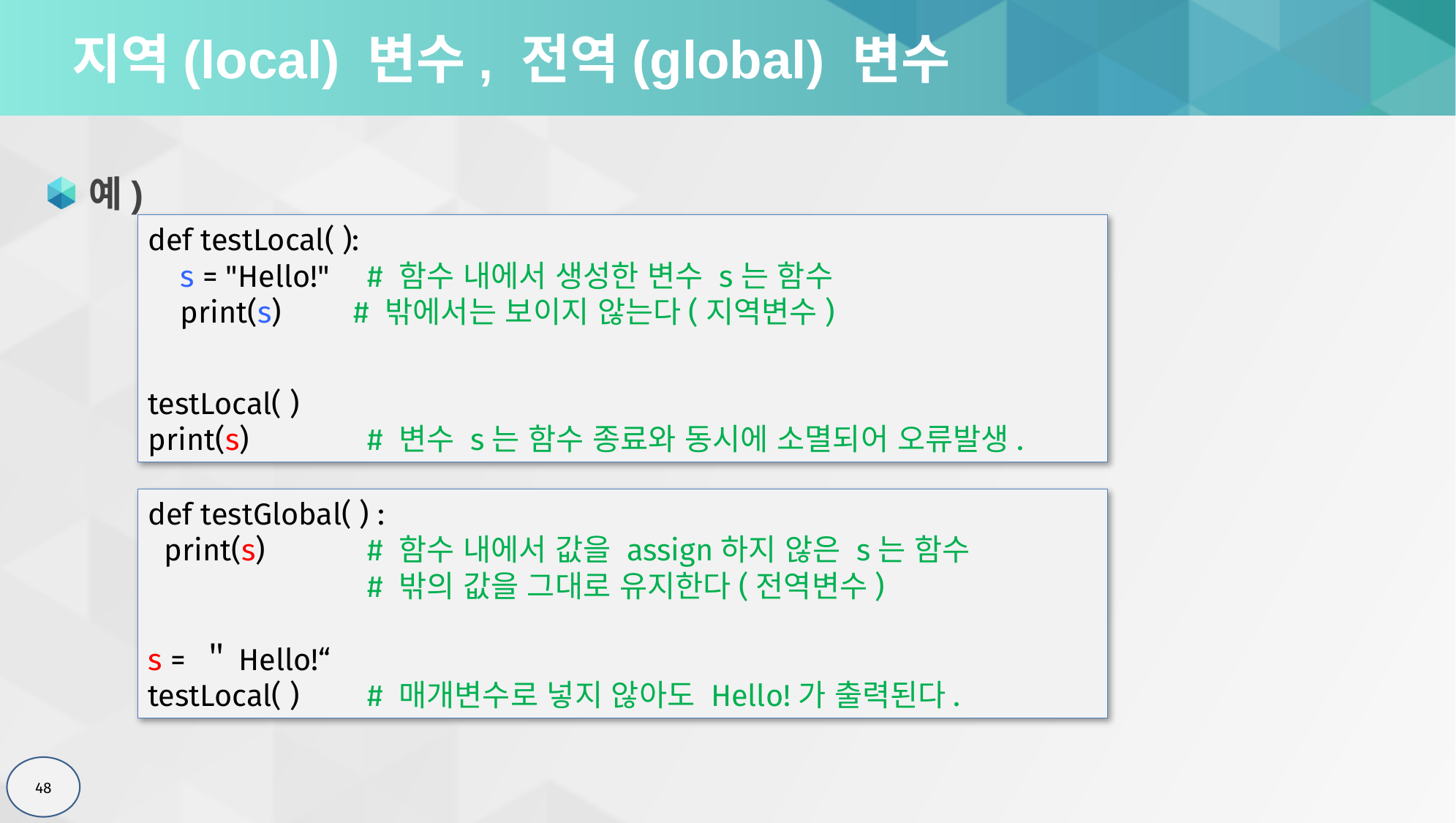

# 지역(local) 변수, 전역(global) 변수
예)
def testLocal( ):
    s = "Hello!"  	# 함수 내에서 생성한 변수 s는 함수
    print(s)         # 밖에서는 보이지 않는다(지역변수)

testLocal( )
print(s)   	# 변수 s는 함수 종료와 동시에 소멸되어 오류발생.
def testGlobal( ) :
  print(s)  	# 함수 내에서 값을 assign하지 않은 s는 함수
                 	# 밖의 값을 그대로 유지한다(전역변수)

s = ＂Hello!“
testLocal( )  	# 매개변수로 넣지 않아도 Hello!가 출력된다.